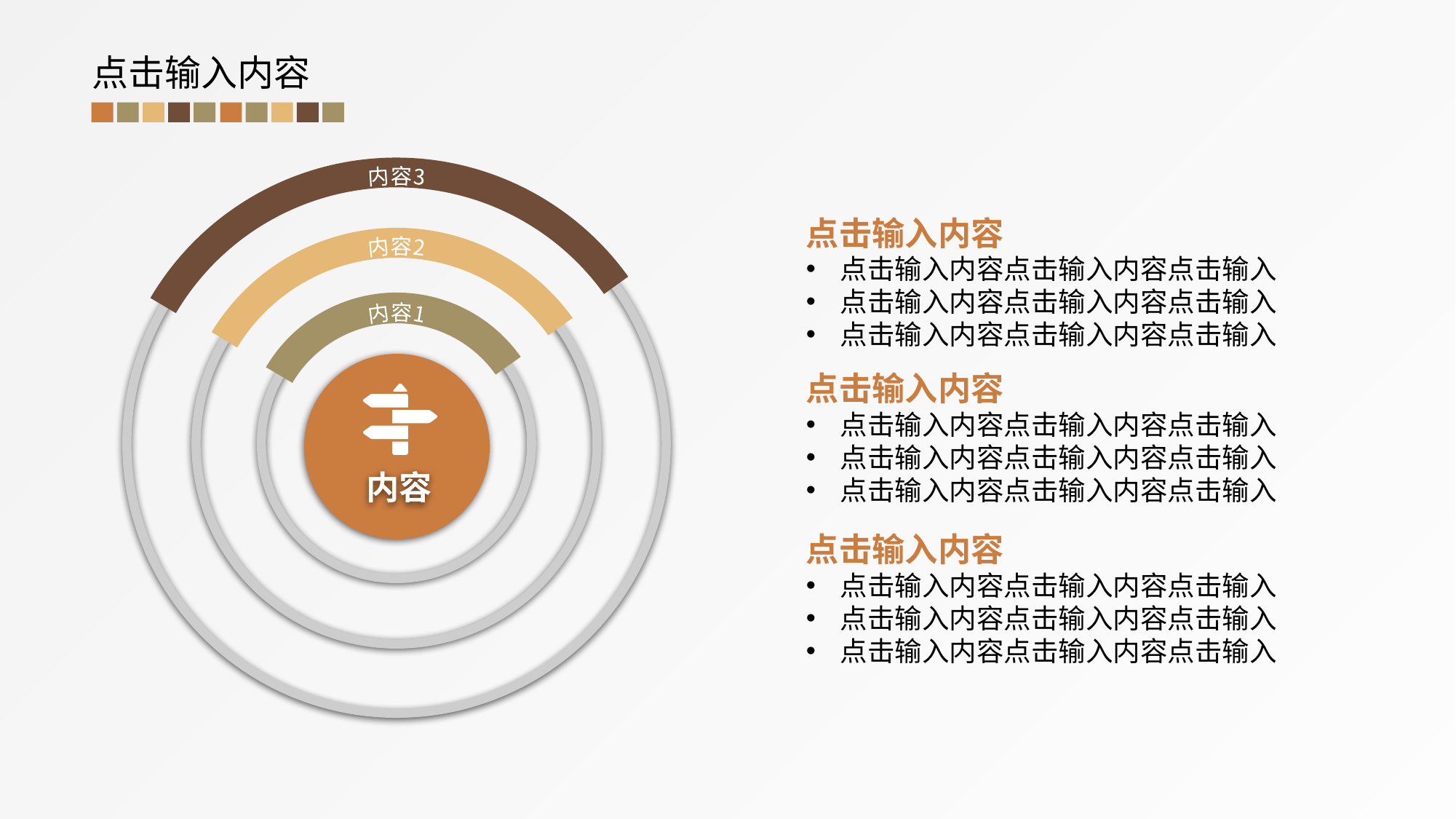

点击输入内容

内容3

内容2

内容1

内容
点击输入内容
点击输入内容点击输入内容点击输入
点击输入内容点击输入内容点击输入
点击输入内容点击输入内容点击输入
点击输入内容
点击输入内容点击输入内容点击输入
点击输入内容点击输入内容点击输入
点击输入内容点击输入内容点击输入

点击输入内容
点击输入内容点击输入内容点击输入
点击输入内容点击输入内容点击输入
点击输入内容点击输入内容点击输入